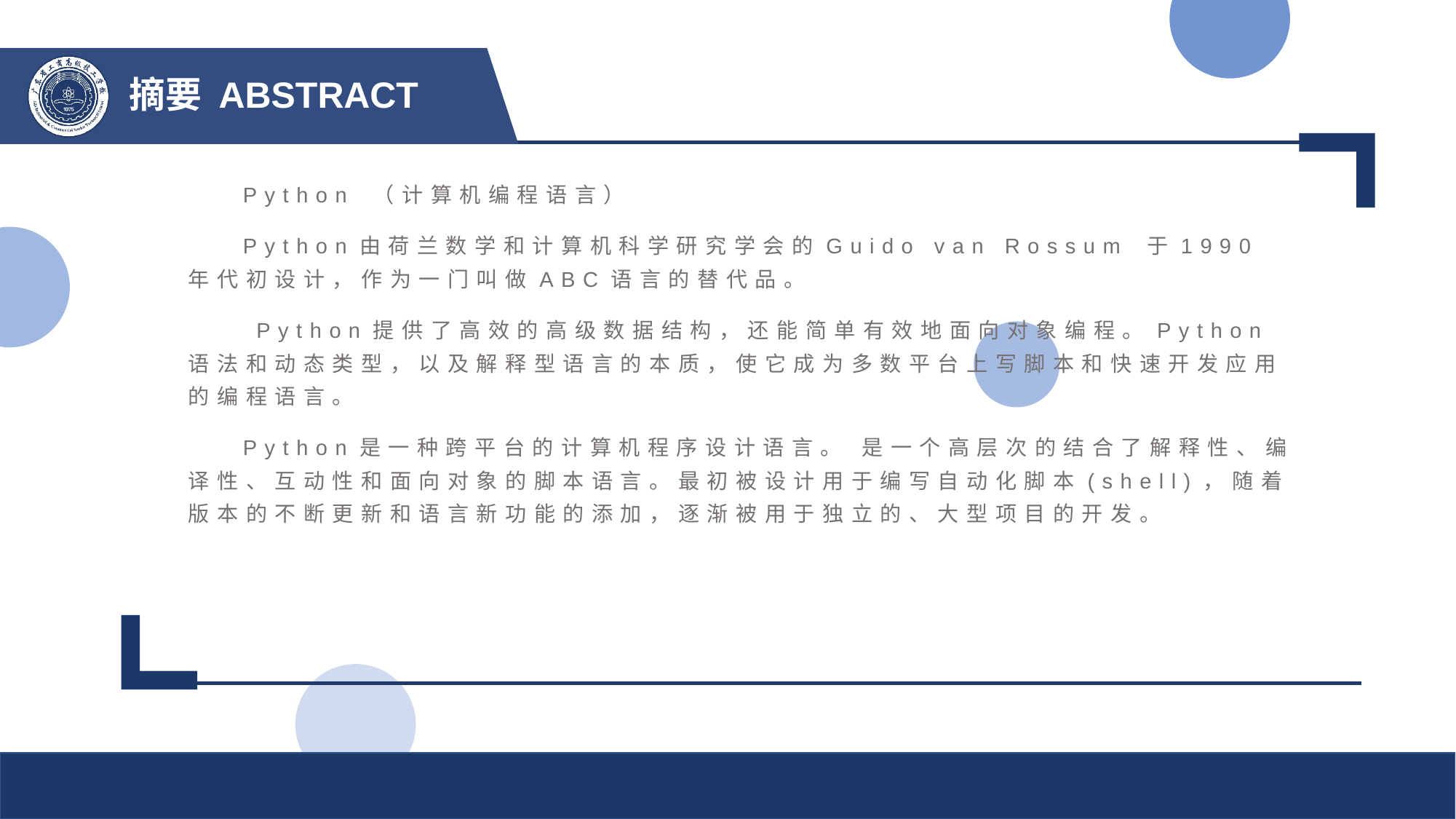

# 摘要 ABSTRACT
Python （计算机编程语言）
Python由荷兰数学和计算机科学研究学会的Guido van Rossum 于1990 年代初设计，作为一门叫做ABC语言的替代品。
 Python提供了高效的高级数据结构，还能简单有效地面向对象编程。Python语法和动态类型，以及解释型语言的本质，使它成为多数平台上写脚本和快速开发应用的编程语言。
Python是一种跨平台的计算机程序设计语言。 是一个高层次的结合了解释性、编译性、互动性和面向对象的脚本语言。最初被设计用于编写自动化脚本(shell)，随着版本的不断更新和语言新功能的添加，逐渐被用于独立的、大型项目的开发。